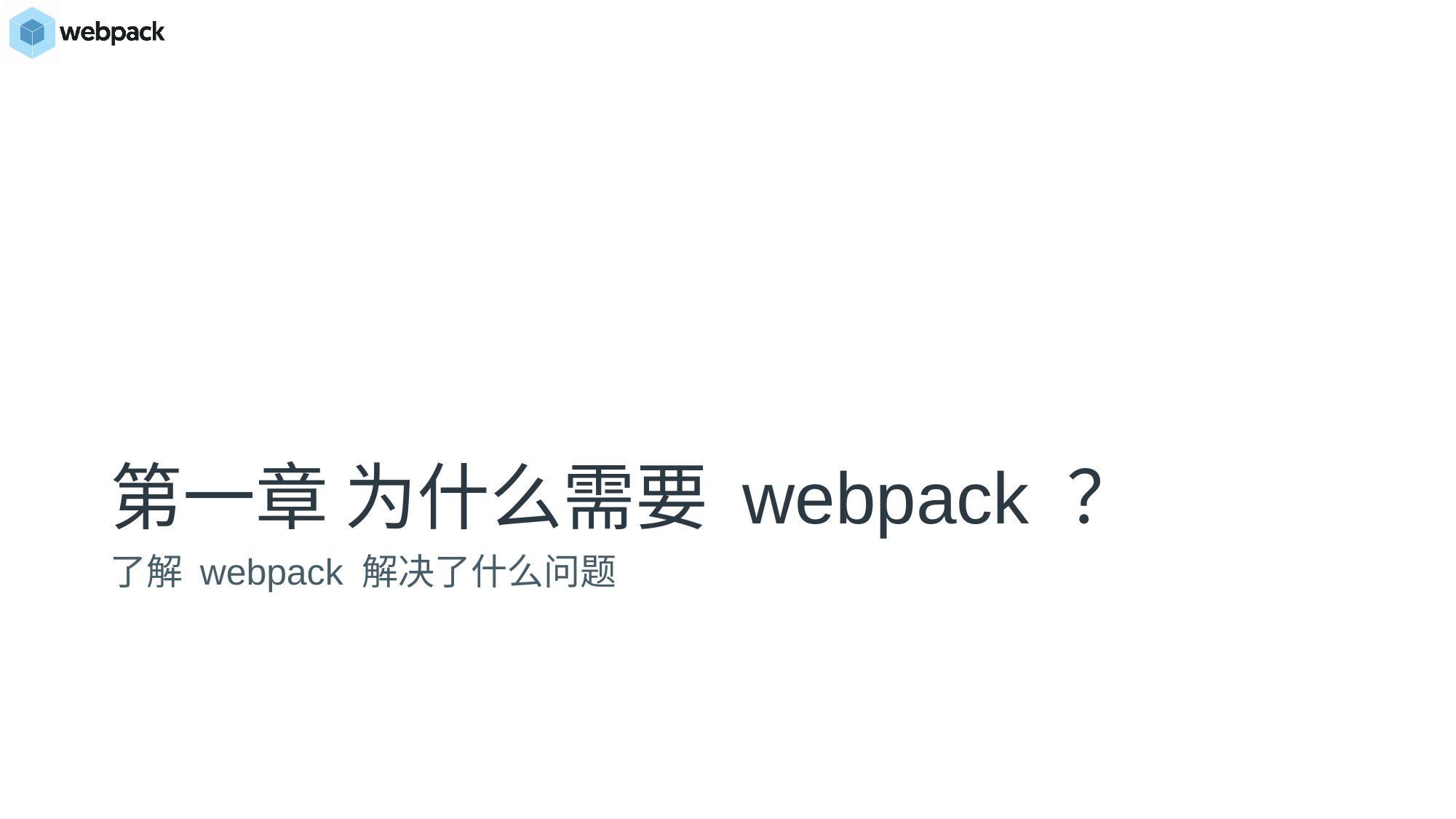

# 第一章 为什么需要 webpack ？
了解 webpack 解决了什么问题